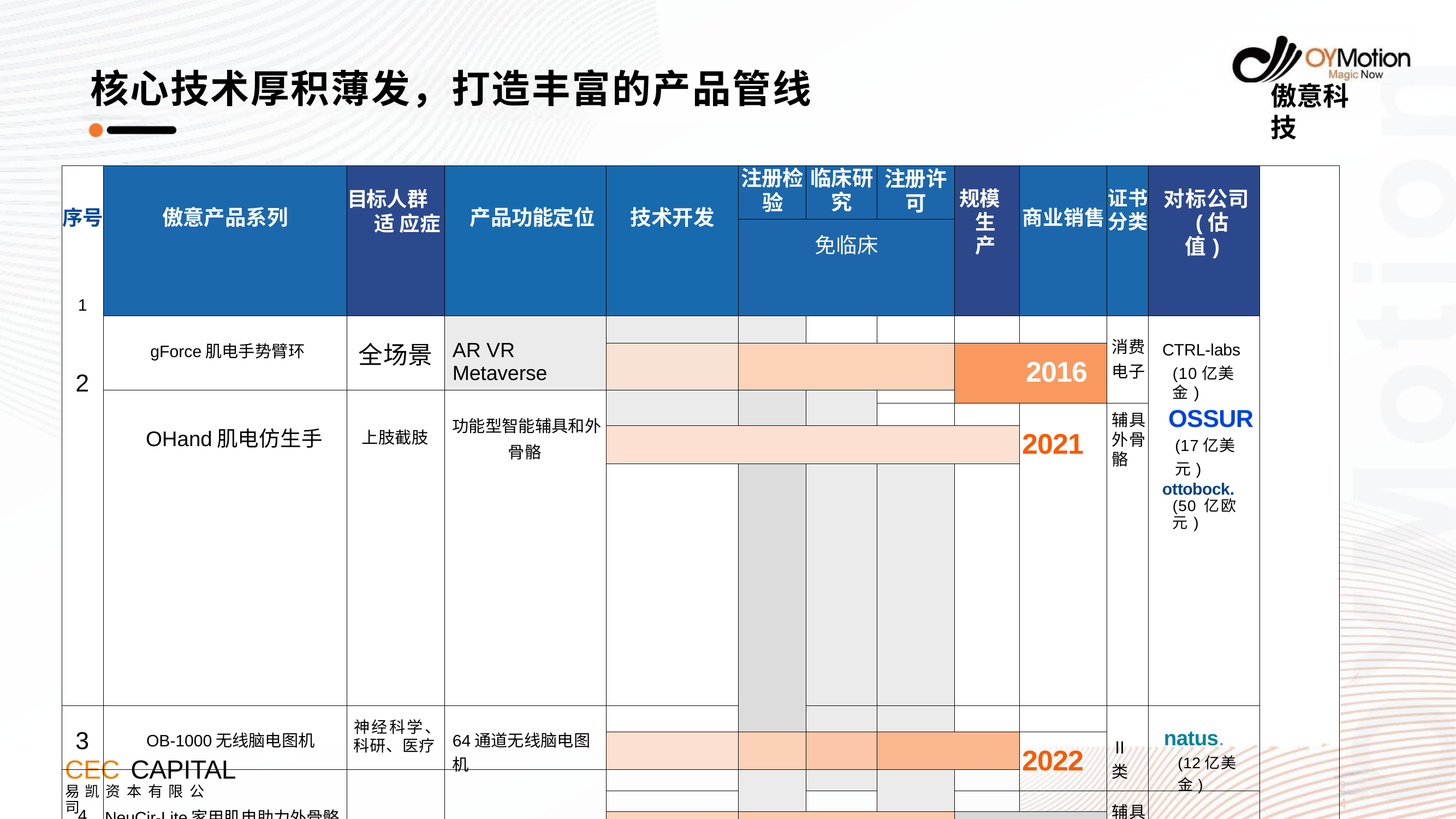

# 核心技术厚积薄发，打造丰富的产品管线
傲意科技
| 序号 1 2 | 傲意产品系列 | 目标人群适 应症 | 产品功能定位 | 技术开发 |  | 注册检 验 | 临床研 究 | 注册许 可 | 规模生 产 | 商业销售 | 证书 分类 | 对标公司 (估值) |  |
| --- | --- | --- | --- | --- | --- | --- | --- | --- | --- | --- | --- | --- | --- |
|  |  |  |  |  |  | 免临床 |  |  |  |  |  |  |  |
|  | gForce肌电手势臂环 | 全场景 | AR VR Metaverse |  |  |  |  |  |  |  | 消费 电子 | CTRL-labs (10亿美金) OSSUR (17亿美元) ottobock. (50 亿欧元) |  |
|  |  |  |  |  |  |  |  |  | 2016 |  |  |  |  |
|  | OHand肌电仿生手 | 上肢截肢 | 功能型智能辅具和外 骨骼 |  |  |  |  |  |  |  |  |  |  |
|  |  |  |  |  |  |  |  |  |  | 2021 | 辅具 外骨 骼 |  |  |
|  |  |  |  |  |  |  |  |  |  |  |  |  |  |
|  |  |  |  |  |  |  |  |  |  |  |  |  |  |
| 3 | OB-1000无线脑电图机 | 神经科学、 科研、医疗 | 64通道无线脑电图机 |  |  |  |  |  |  |  | Ⅱ 类 | natus. (12亿美金) |  |
|  |  |  |  |  |  |  |  |  |  | 2022 |  |  |  |
| 4 | NeuCir-Lite家用肌电助力外骨骼 | 广泛神经损 伤适应症的 功能性康复 | 精准、个性化康复治 疗 |  |  |  |  |  |  |  |  |  |  |
|  |  |  |  |  |  |  |  |  |  |  | 辅具 外骨 骼 | 傅利叶智能 (30亿人民币) |  |
|  |  |  |  |  |  |  |  |  | 2022 |  |  |  |  |
|  |  |  |  |  |  |  |  |  |  |  |  |  |  |
| 5 | NeuCir-E医用肌电外骨骼康复 |  |  |  |  |  |  |  |  |  | Ⅱ 类 |  |  |
|  |  |  |  |  |  |  |  |  |  | 2023 |  | CYEERDYNG |  |
|  |  |  |  |  |  |  |  |  |  |  |  | (约22亿人民币) |  |
| 6 | NeuCir-Max医用脑电外骨骼康复 |  |  |  |  |  |  |  |  |  | Ⅱ类 | NEUROLUTIONS |  |
|  |  |  |  |  |  |  |  |  |  | 2024 |  |  |  |
|  |  |  |  |  |  |  |  |  |  |  |  |  |  |
CEC CAPITAL
易 凯 资 本 有 限 公	司
24